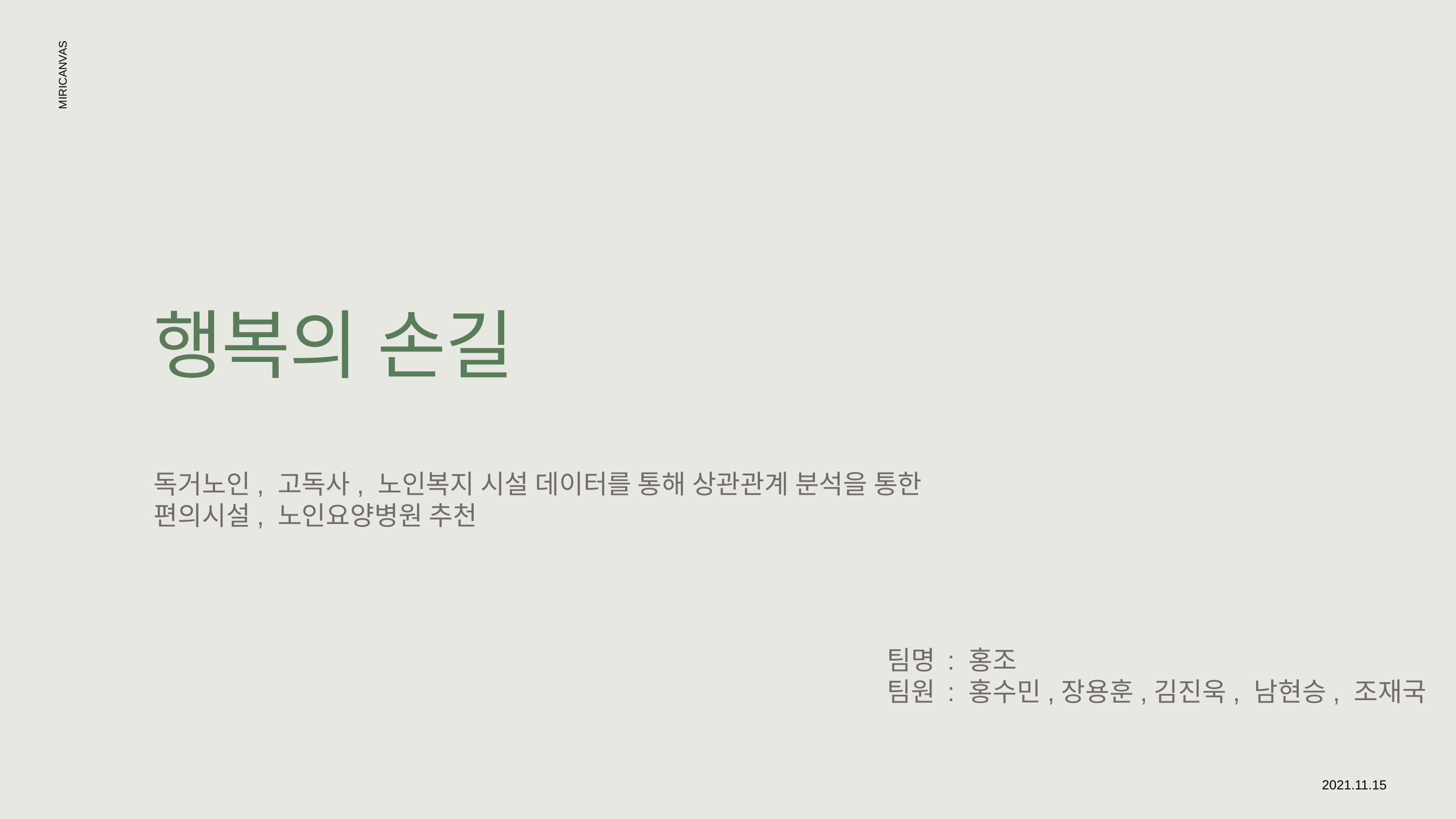

MIRICANVAS
행복의 손길
독거노인, 고독사, 노인복지 시설 데이터를 통해 상관관계 분석을 통한
편의시설, 노인요양병원 추천
팀명 : 홍조
팀원 : 홍수민,장용훈,김진욱, 남현승, 조재국
2021.11.15